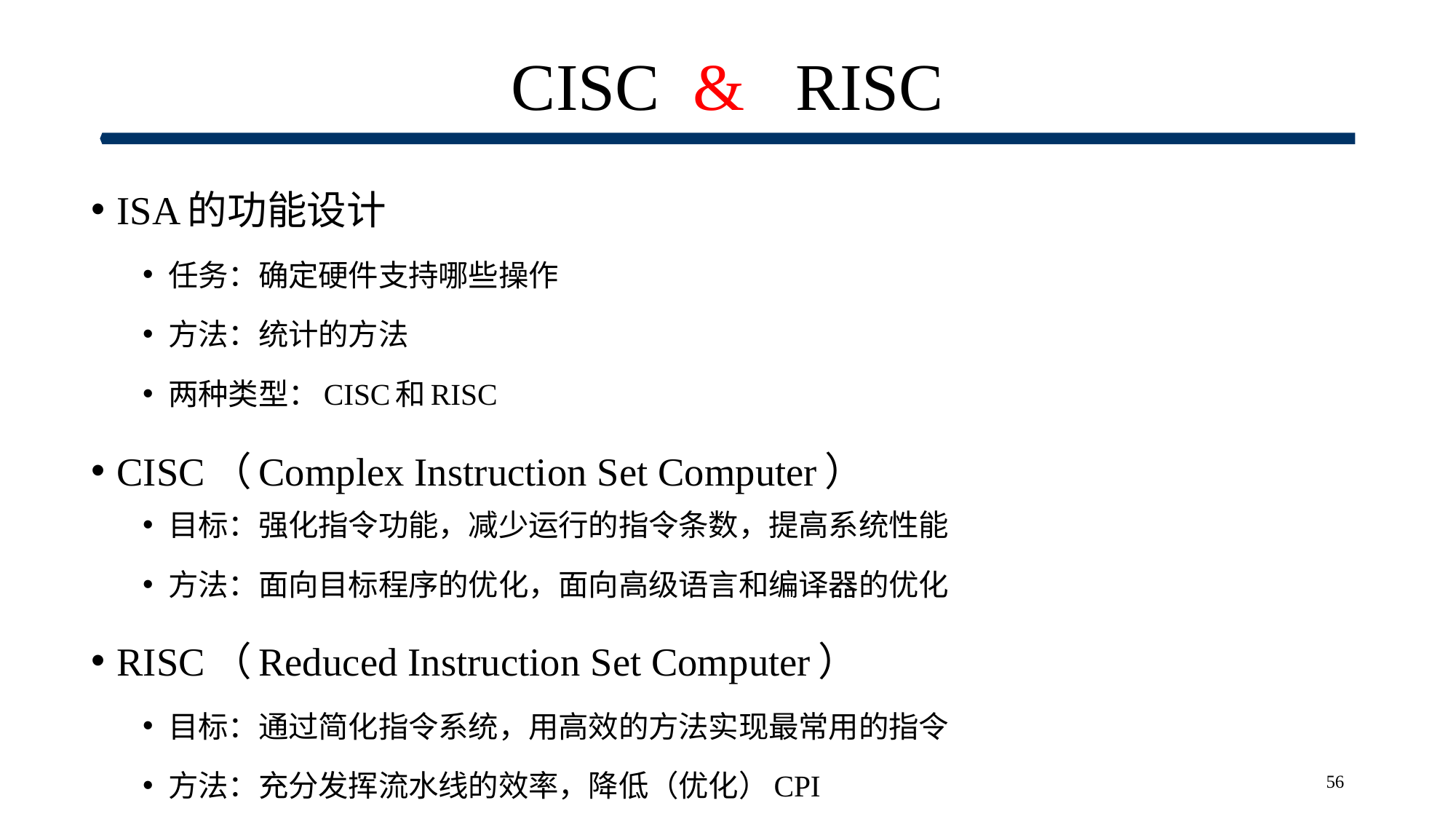

# CISC  &   RISC
ISA的功能设计
任务：确定硬件支持哪些操作
方法：统计的方法
两种类型：CISC和RISC
CISC（Complex Instruction Set Computer）
目标：强化指令功能，减少运行的指令条数，提高系统性能
方法：面向目标程序的优化，面向高级语言和编译器的优化
RISC（Reduced Instruction Set Computer）
目标：通过简化指令系统，用高效的方法实现最常用的指令
方法：充分发挥流水线的效率，降低（优化）CPI

56